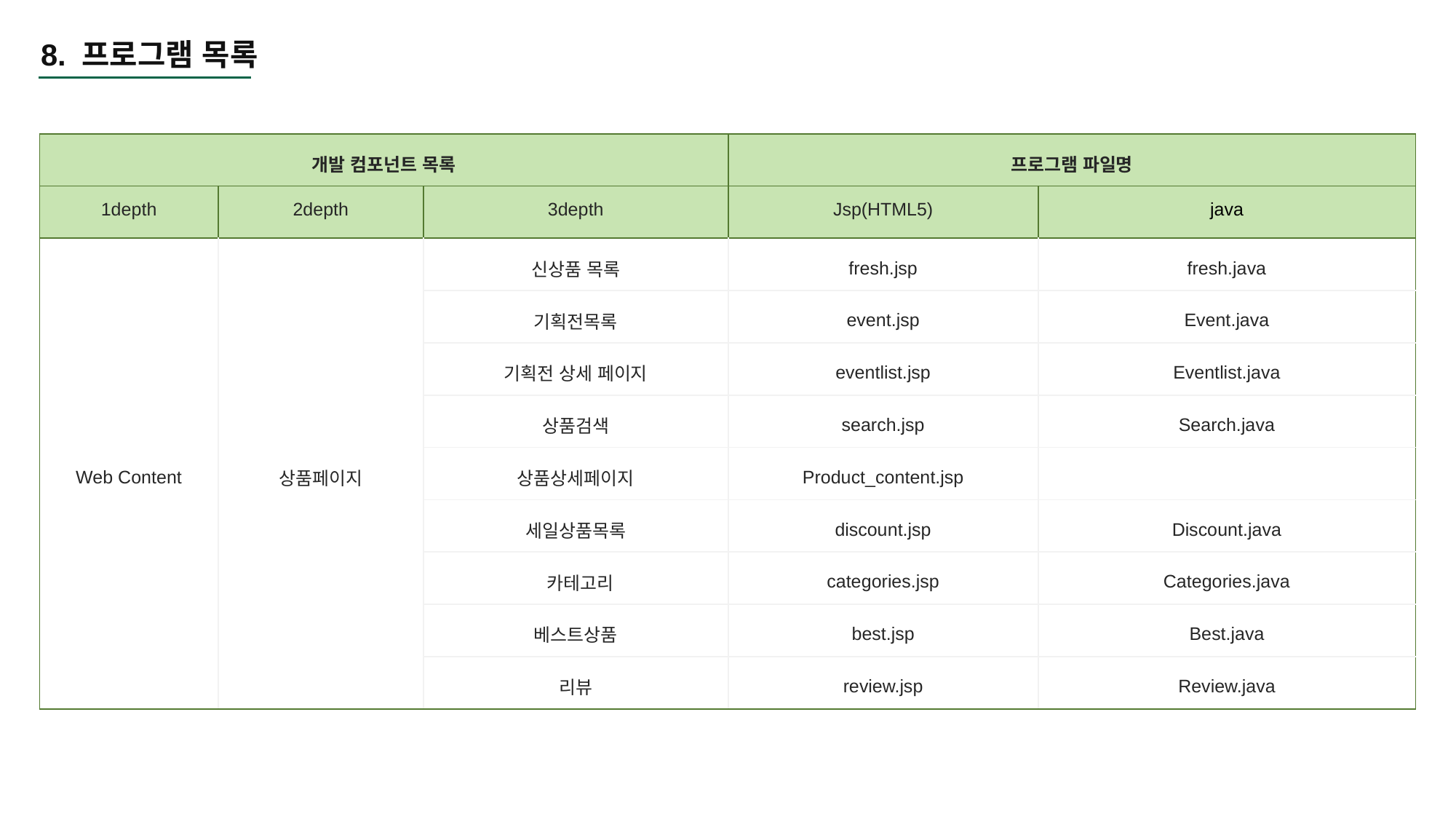

8. 프로그램 목록
| 개발 컴포넌트 목록 | 구매 |  | 프로그램 파일명 |  |
| --- | --- | --- | --- | --- |
| 1depth | 2depth | 3depth | Jsp(HTML5) | java |
| Web Content | 상품페이지 | 신상품 목록 | fresh.jsp | fresh.java |
|  |  | 기획전목록 | event.jsp | Event.java |
|  |  | 기획전 상세 페이지 | eventlist.jsp | Eventlist.java |
|  |  | 상품검색 | search.jsp | Search.java |
|  |  | 상품상세페이지 | Product\_content.jsp |  |
|  |  | 세일상품목록 | discount.jsp | Discount.java |
|  |  | 카테고리 | categories.jsp | Categories.java |
|  |  | 베스트상품 | best.jsp | Best.java |
|  |  | 리뷰 | review.jsp | Review.java |